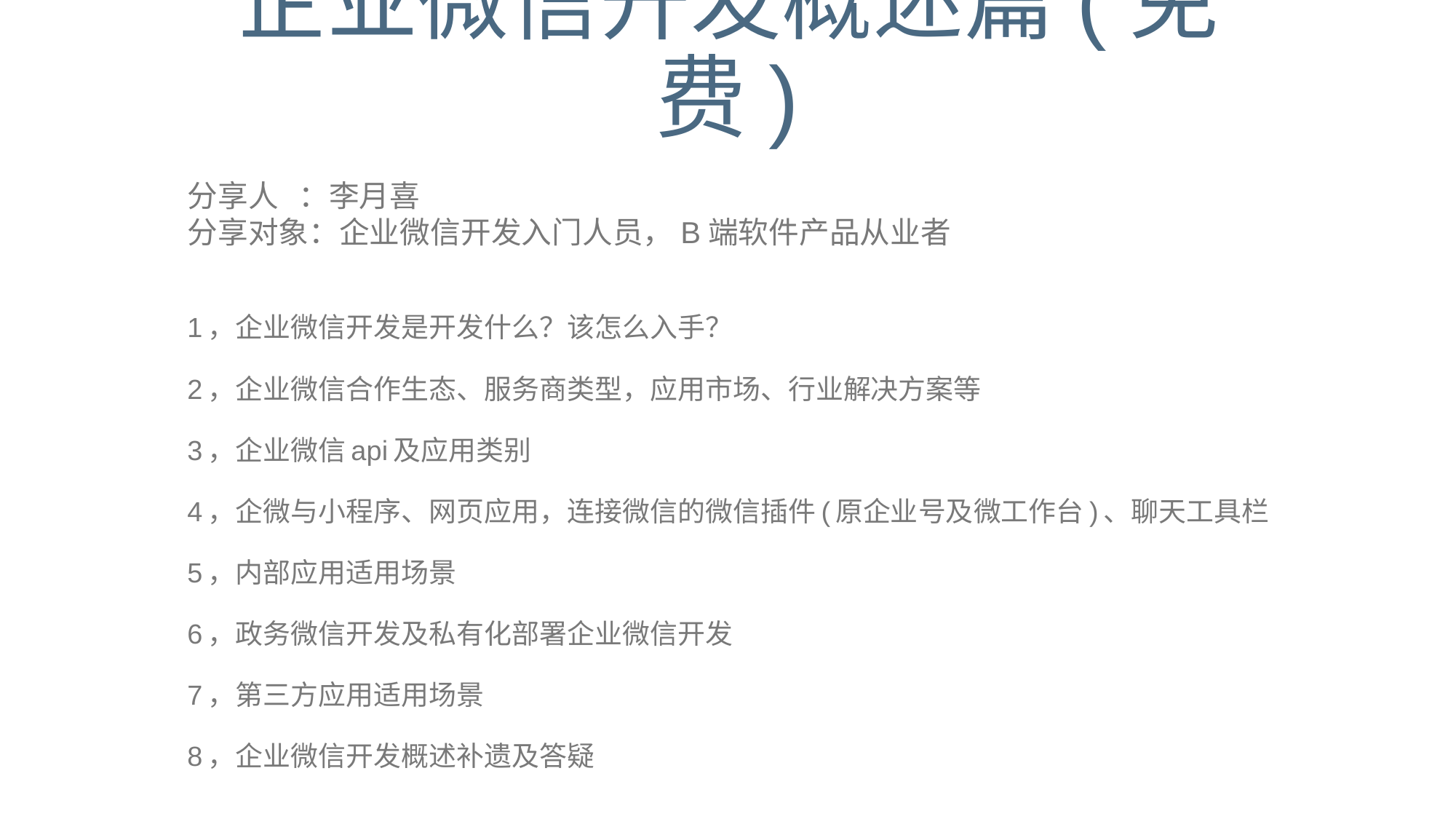

# 企业微信开发概述篇(免费)
分享人   ：李月喜
分享对象：企业微信开发入门人员，B端软件产品从业者
1，企业微信开发是开发什么？该怎么入手？
2，企业微信合作生态、服务商类型，应用市场、行业解决方案等
3，企业微信api及应用类别
4，企微与小程序、网页应用，连接微信的微信插件(原企业号及微工作台)、聊天工具栏
5，内部应用适用场景
6，政务微信开发及私有化部署企业微信开发
7，第三方应用适用场景
8，企业微信开发概述补遗及答疑